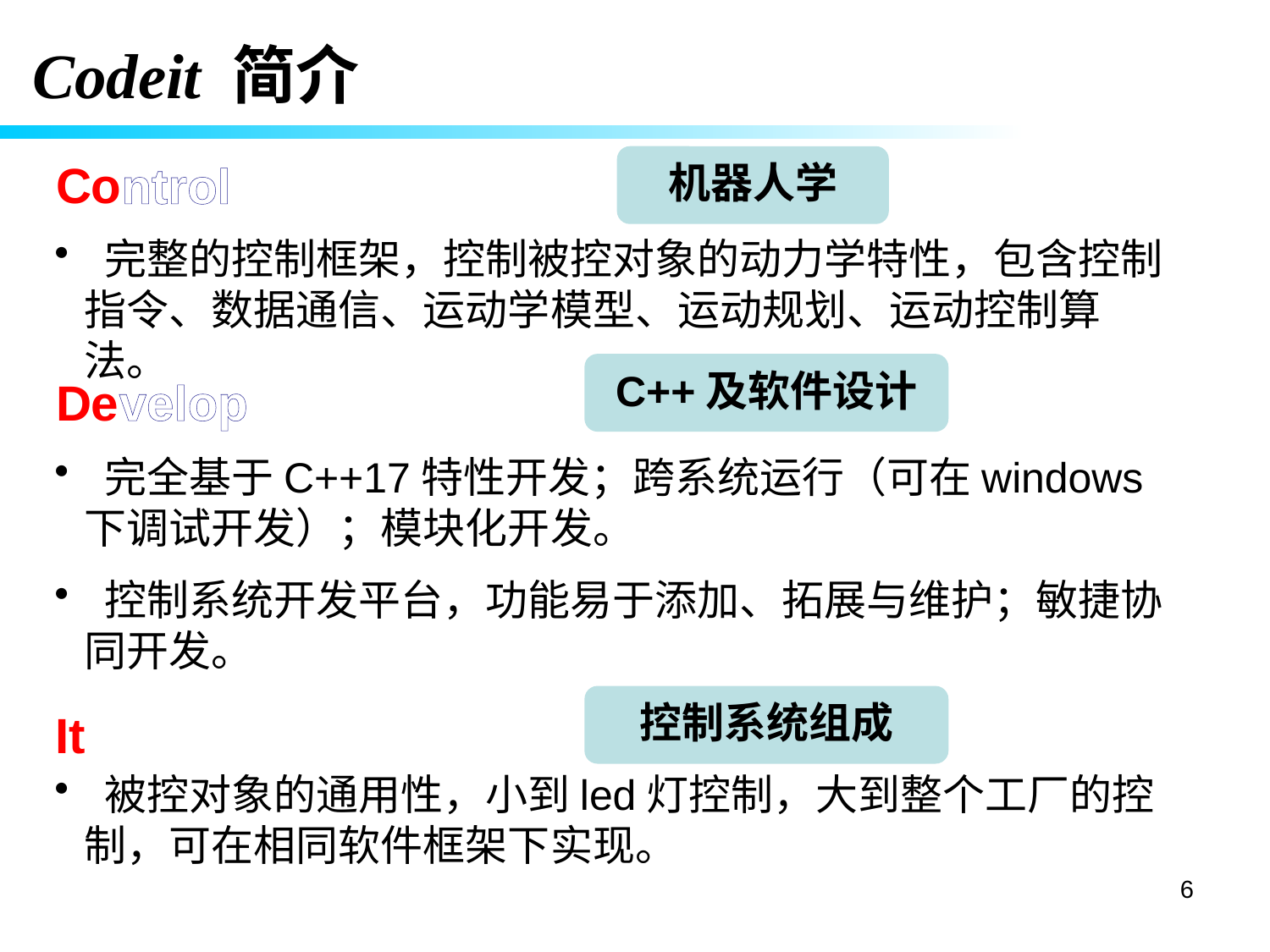

Codeit 简介

机器人学
Control
 完整的控制框架，控制被控对象的动力学特性，包含控制指令、数据通信、运动学模型、运动规划、运动控制算法。
C++及软件设计
Develop
 完全基于C++17特性开发；跨系统运行（可在windows下调试开发）；模块化开发。
 控制系统开发平台，功能易于添加、拓展与维护；敏捷协同开发。
控制系统组成
It
 被控对象的通用性，小到led灯控制，大到整个工厂的控制，可在相同软件框架下实现。
6